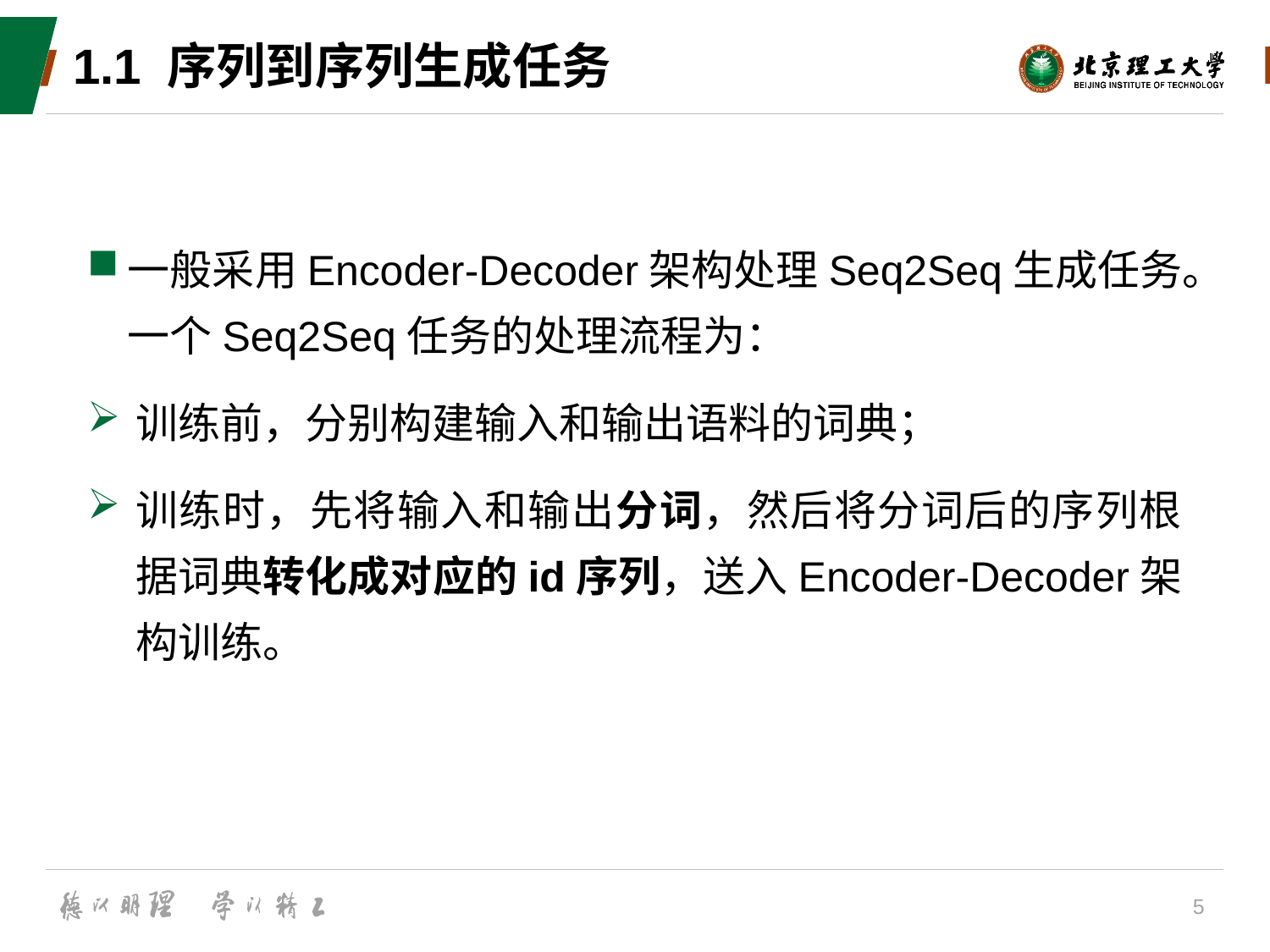

# 1.1 序列到序列生成任务
一般采用Encoder-Decoder架构处理Seq2Seq生成任务。一个Seq2Seq任务的处理流程为：
训练前，分别构建输入和输出语料的词典；
训练时，先将输入和输出分词，然后将分词后的序列根据词典转化成对应的id序列，送入Encoder-Decoder架构训练。